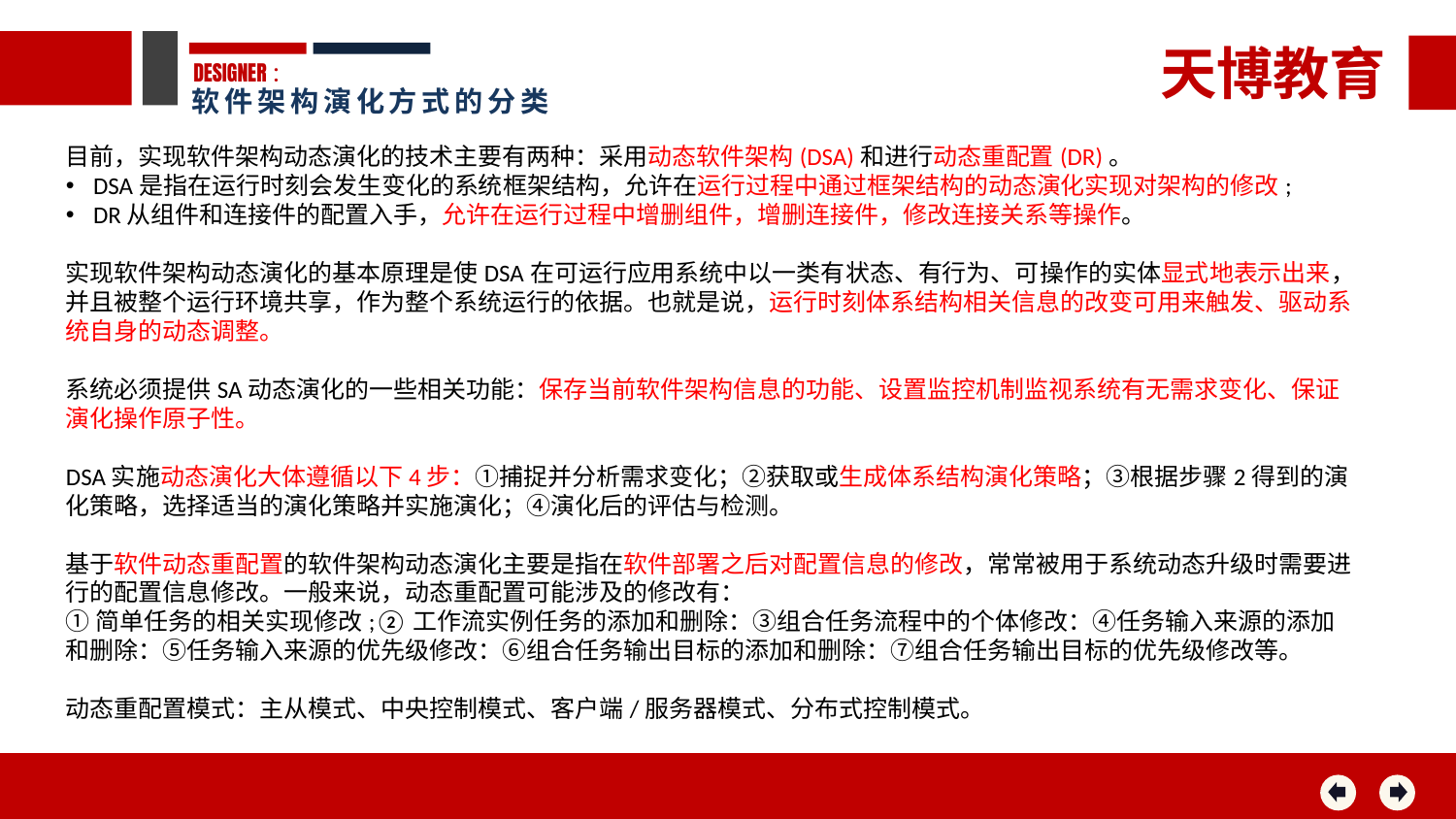

天博教育

DESIGNER：
软件架构演化方式的分类
目前，实现软件架构动态演化的技术主要有两种：采用动态软件架构(DSA)和进行动态重配置(DR)。
DSA是指在运行时刻会发生变化的系统框架结构，允许在运行过程中通过框架结构的动态演化实现对架构的修改;
DR从组件和连接件的配置入手，允许在运行过程中增删组件，增删连接件，修改连接关系等操作。

实现软件架构动态演化的基本原理是使DSA在可运行应用系统中以一类有状态、有行为、可操作的实体显式地表示出来，并且被整个运行环境共享，作为整个系统运行的依据。也就是说，运行时刻体系结构相关信息的改变可用来触发、驱动系统自身的动态调整。

系统必须提供SA动态演化的一些相关功能：保存当前软件架构信息的功能、设置监控机制监视系统有无需求变化、保证演化操作原子性。

DSA实施动态演化大体遵循以下4步：①捕捉并分析需求变化；②获取或生成体系结构演化策略；③根据步骤2得到的演化策略，选择适当的演化策略并实施演化；④演化后的评估与检测。

基于软件动态重配置的软件架构动态演化主要是指在软件部署之后对配置信息的修改，常常被用于系统动态升级时需要进行的配置信息修改。一般来说，动态重配置可能涉及的修改有：
①简单任务的相关实现修改;②工作流实例任务的添加和删除：③组合任务流程中的个体修改：④任务输入来源的添加和删除：⑤任务输入来源的优先级修改：⑥组合任务输出目标的添加和删除：⑦组合任务输出目标的优先级修改等。

动态重配置模式：主从模式、中央控制模式、客户端/服务器模式、分布式控制模式。